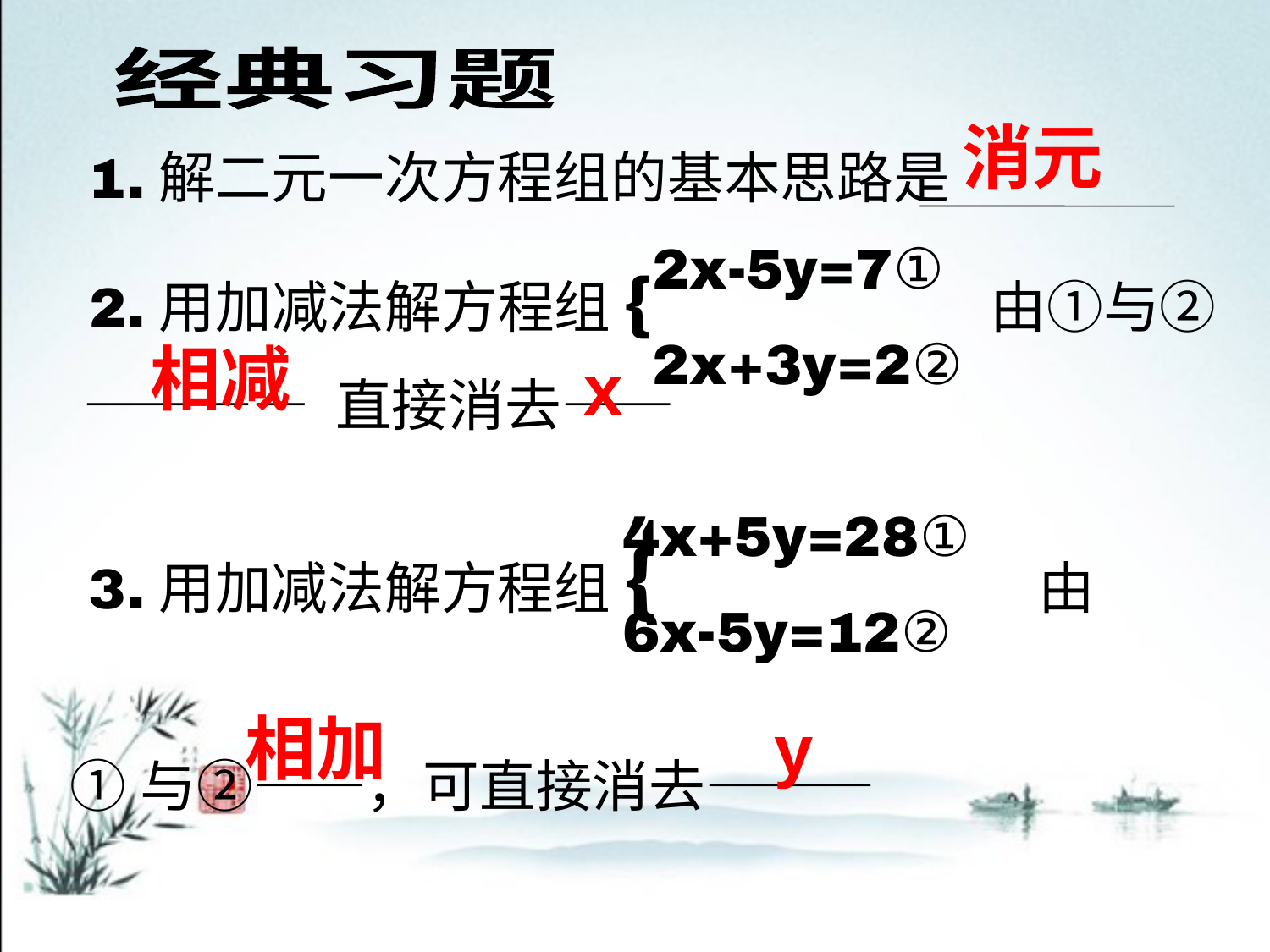

经典习题
消元
   1.解二元一次方程组的基本思路是

2x-5y=7①
2x+3y=2②
   2.用加减法解方程组{                 由①与②
    ———— 直接消去——
相减
x
4x+5y=28①
6x-5y=12②
   3.用加减法解方程组{                　由

   ①与②——，可直接消去———
相加
y